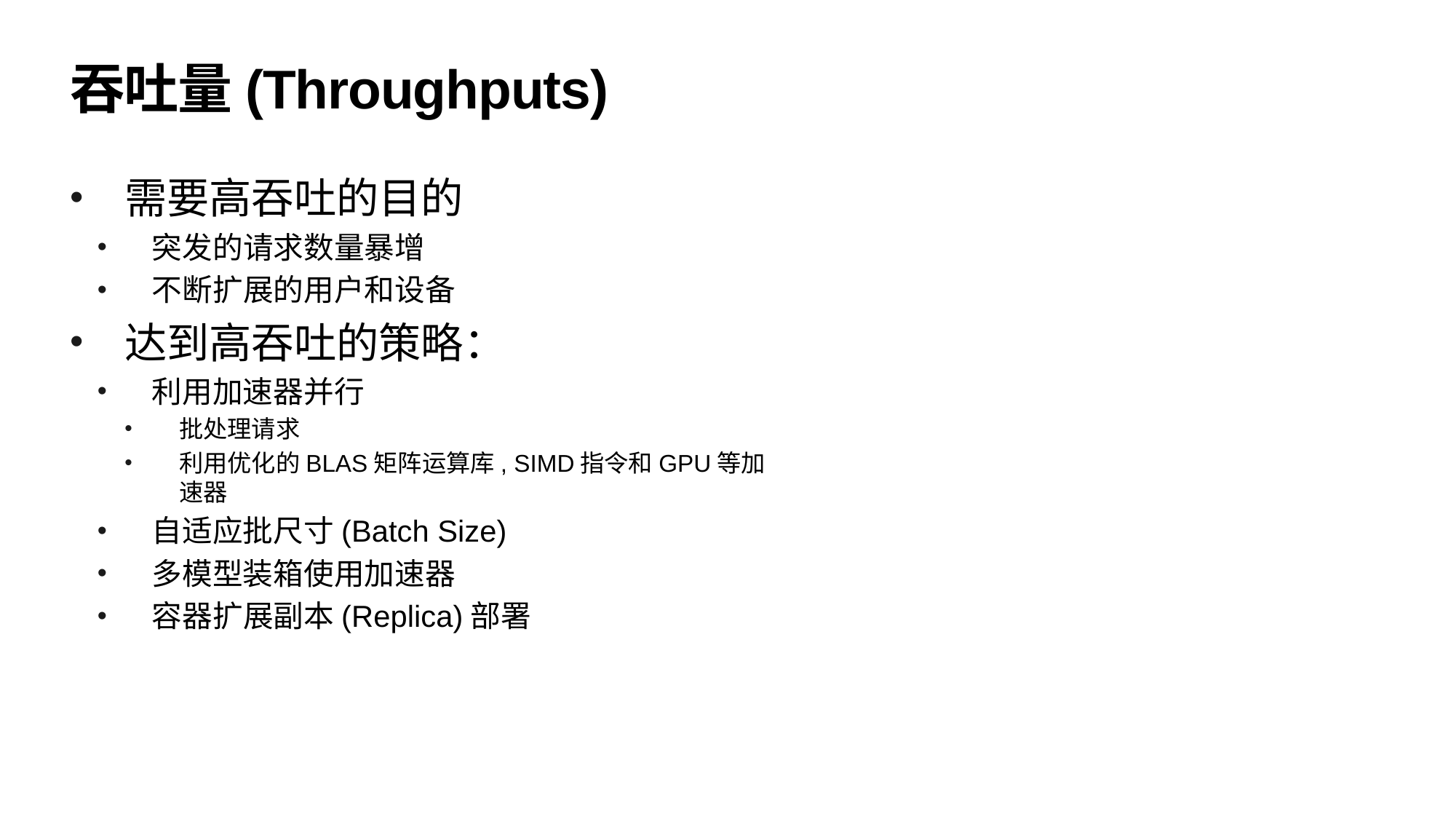

# 吞吐量(Throughputs)
需要高吞吐的目的
突发的请求数量暴增
不断扩展的用户和设备
达到高吞吐的策略：
利用加速器并行
批处理请求
利用优化的BLAS矩阵运算库, SIMD指令和GPU等加速器
自适应批尺寸(Batch Size)
多模型装箱使用加速器
容器扩展副本(Replica)部署